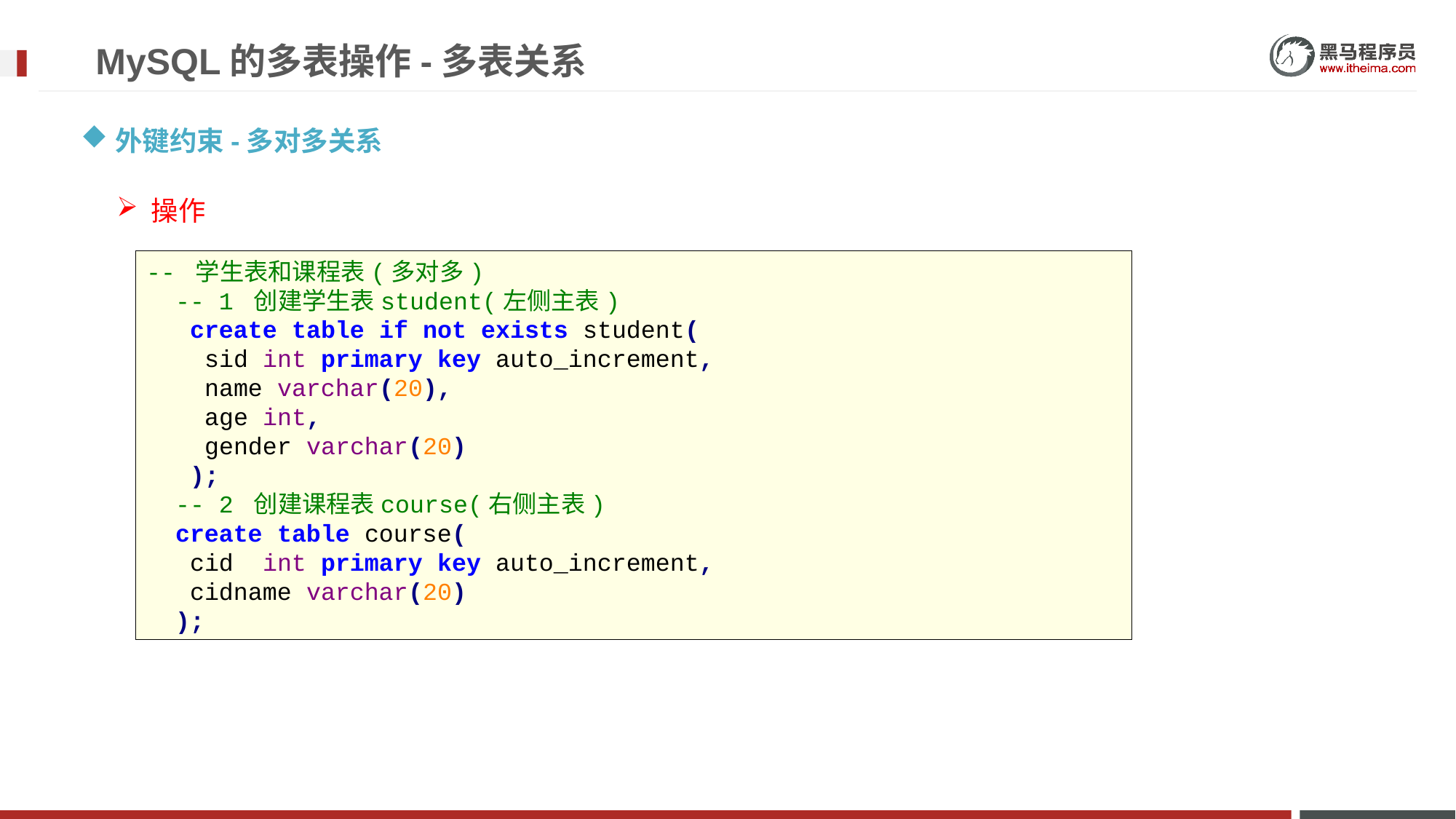

# MySQL的多表操作-多表关系
外键约束-多对多关系
操作
-- 学生表和课程表(多对多)
  -- 1 创建学生表student(左侧主表)
   create table if not exists student(
    sid int primary key auto_increment,
    name varchar(20),
    age int,
    gender varchar(20)
   );
  -- 2 创建课程表course(右侧主表)
  create table course(
   cid  int primary key auto_increment,
   cidname varchar(20)
  );